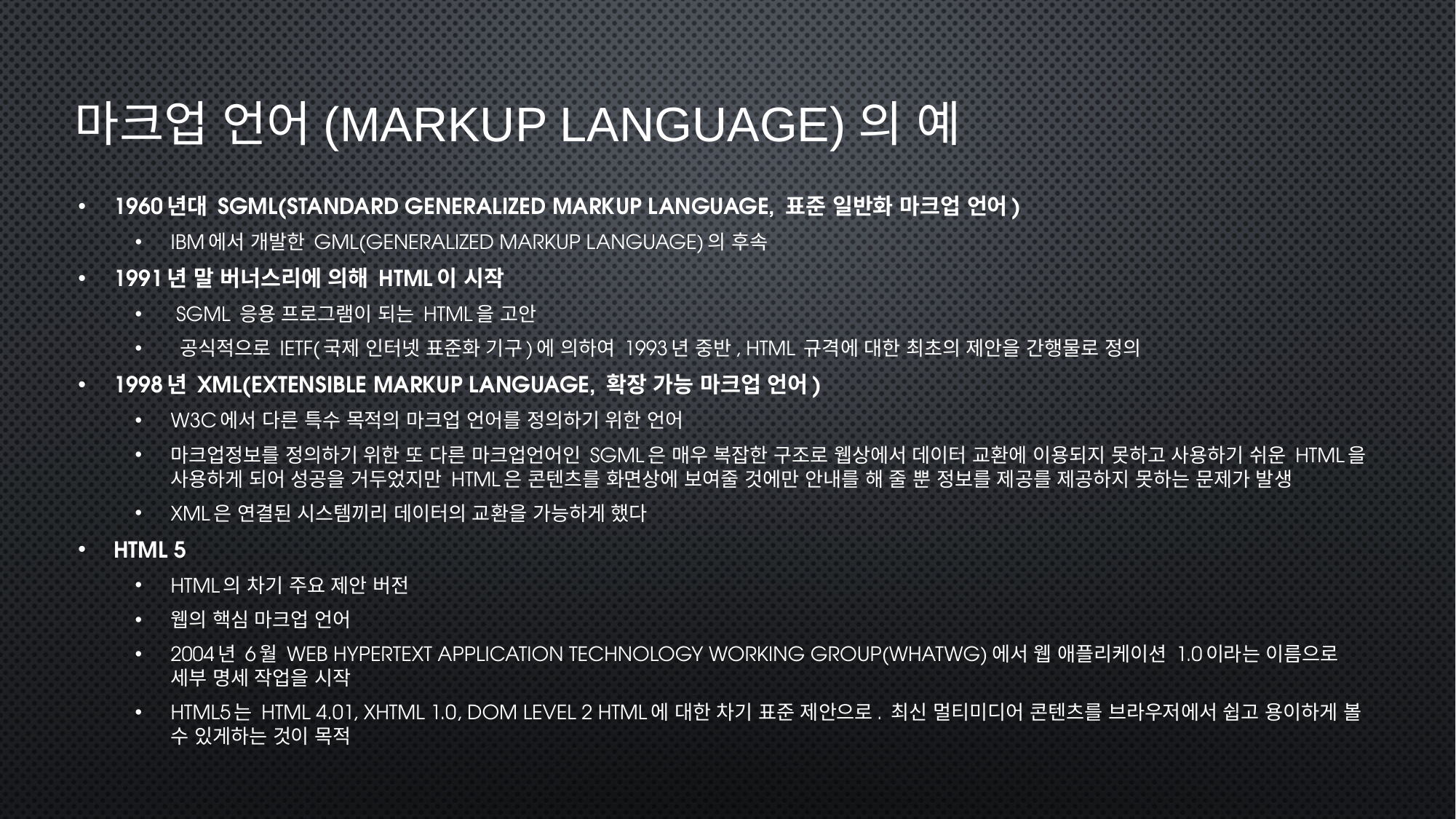

마크업 언어(Markup Language)의 예
1960년대 SGML(Standard Generalized Markup Language, 표준 일반화 마크업 언어)
IBM에서 개발한 GML(Generalized Markup Language)의 후속
1991년 말 버너스리에 의해 HTML이 시작
 SGML 응용 프로그램이 되는 HTML을 고안
 공식적으로 IETF(국제 인터넷 표준화 기구)에 의하여 1993년 중반, HTML 규격에 대한 최초의 제안을 간행물로 정의
1998년 XML(eXtensible Markup Language, 확장 가능 마크업 언어)
W3C에서 다른 특수 목적의 마크업 언어를 정의하기 위한 언어
마크업정보를 정의하기 위한 또 다른 마크업언어인 SGML은 매우 복잡한 구조로 웹상에서 데이터 교환에 이용되지 못하고 사용하기 쉬운 HTML을 사용하게 되어 성공을 거두었지만 HTML은 콘텐츠를 화면상에 보여줄 것에만 안내를 해 줄 뿐 정보를 제공를 제공하지 못하는 문제가 발생
XML은 연결된 시스템끼리 데이터의 교환을 가능하게 했다
HTML 5
HTML의 차기 주요 제안 버전
웹의 핵심 마크업 언어
2004년 6월 Web Hypertext Application Technology Working Group(WHATWG)에서 웹 애플리케이션 1.0이라는 이름으로 세부 명세 작업을 시작
HTML5는 HTML 4.01, XHTML 1.0, DOM Level 2 HTML에 대한 차기 표준 제안으로. 최신 멀티미디어 콘텐츠를 브라우저에서 쉽고 용이하게 볼 수 있게하는 것이 목적